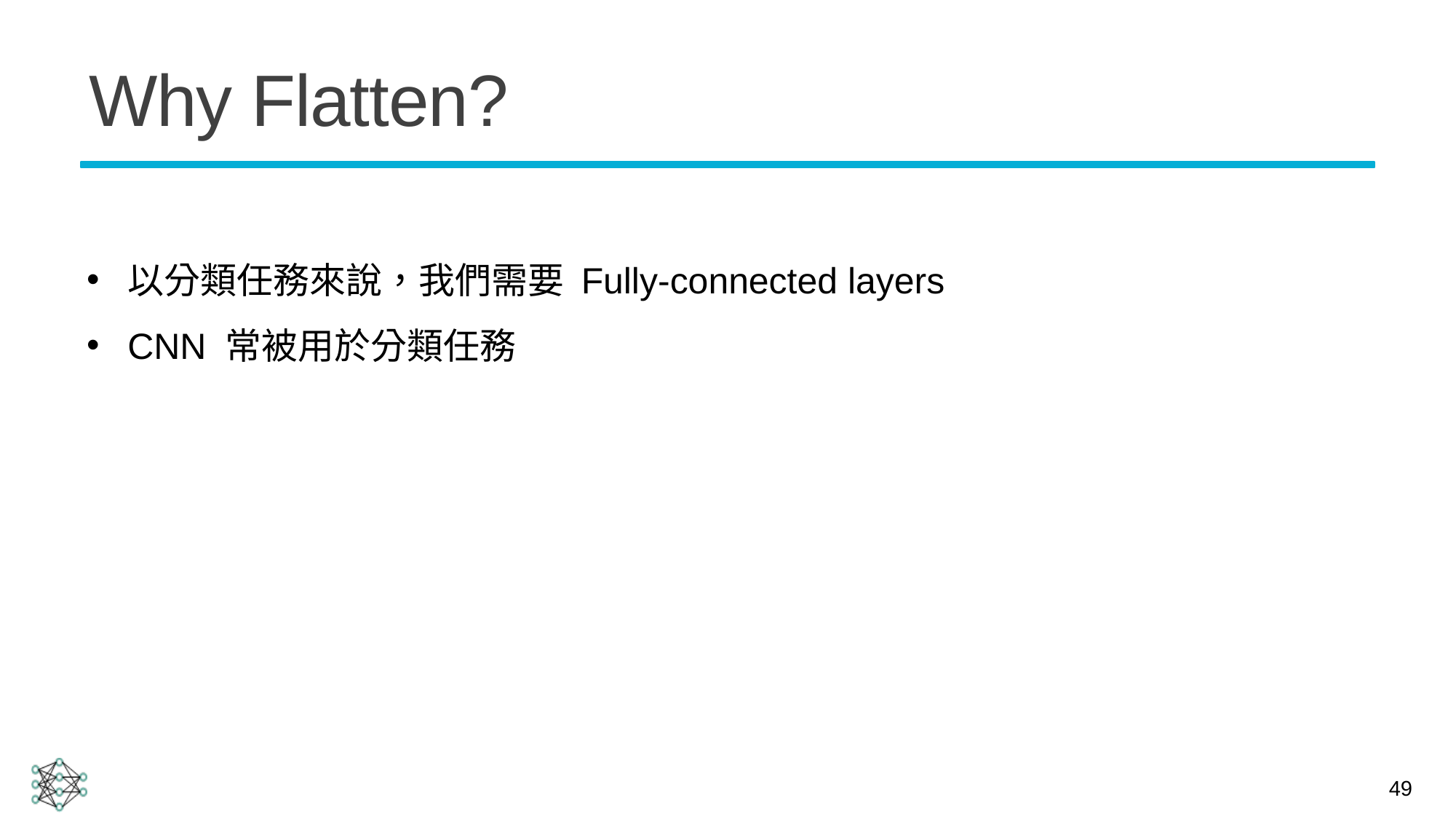

# Why Flatten?
以分類任務來說，我們需要 Fully-connected layers
CNN 常被用於分類任務
49